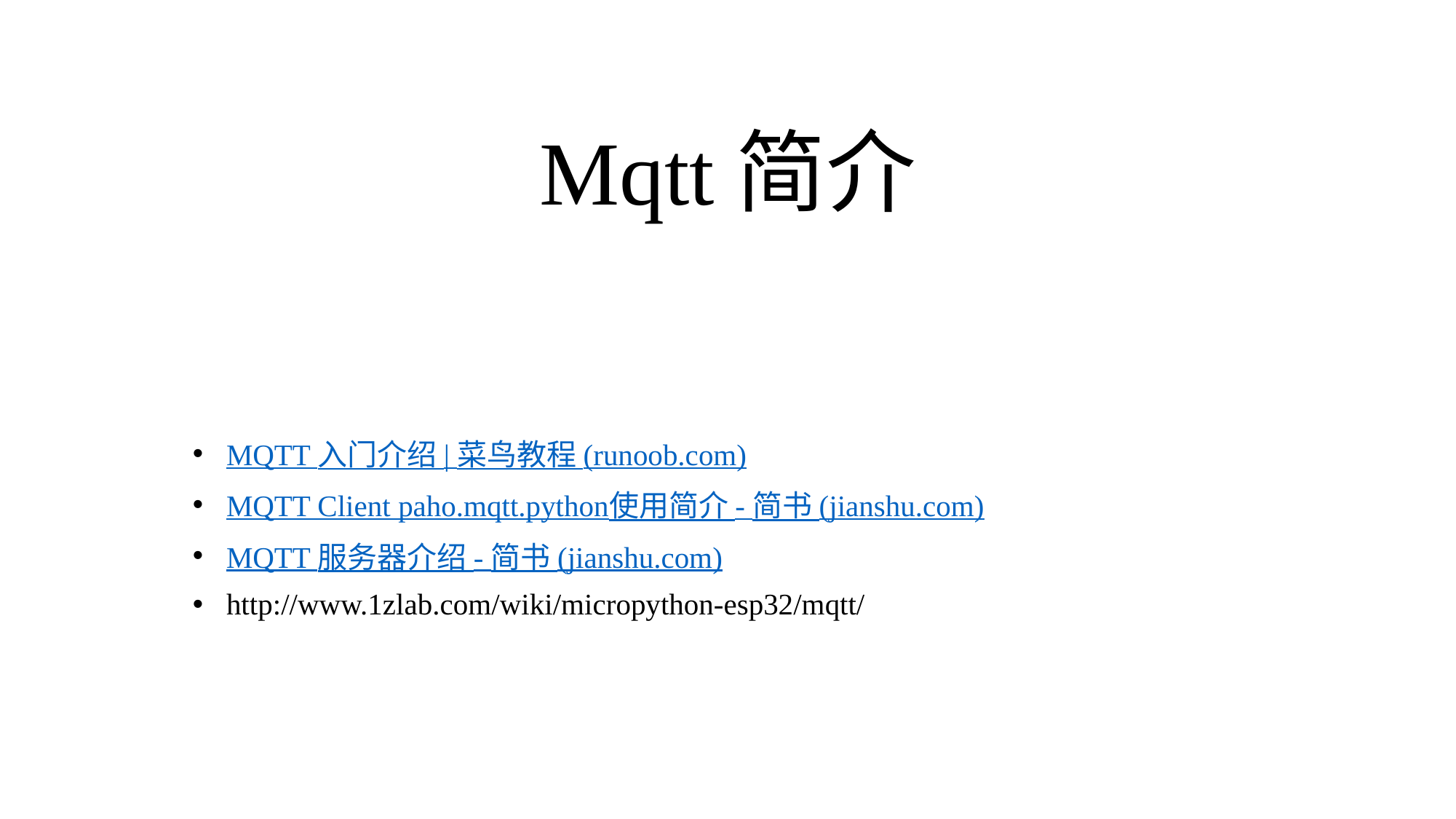

# Mqtt简介
MQTT 入门介绍 | 菜鸟教程 (runoob.com)
MQTT Client paho.mqtt.python使用简介 - 简书 (jianshu.com)
MQTT 服务器介绍 - 简书 (jianshu.com)
http://www.1zlab.com/wiki/micropython-esp32/mqtt/